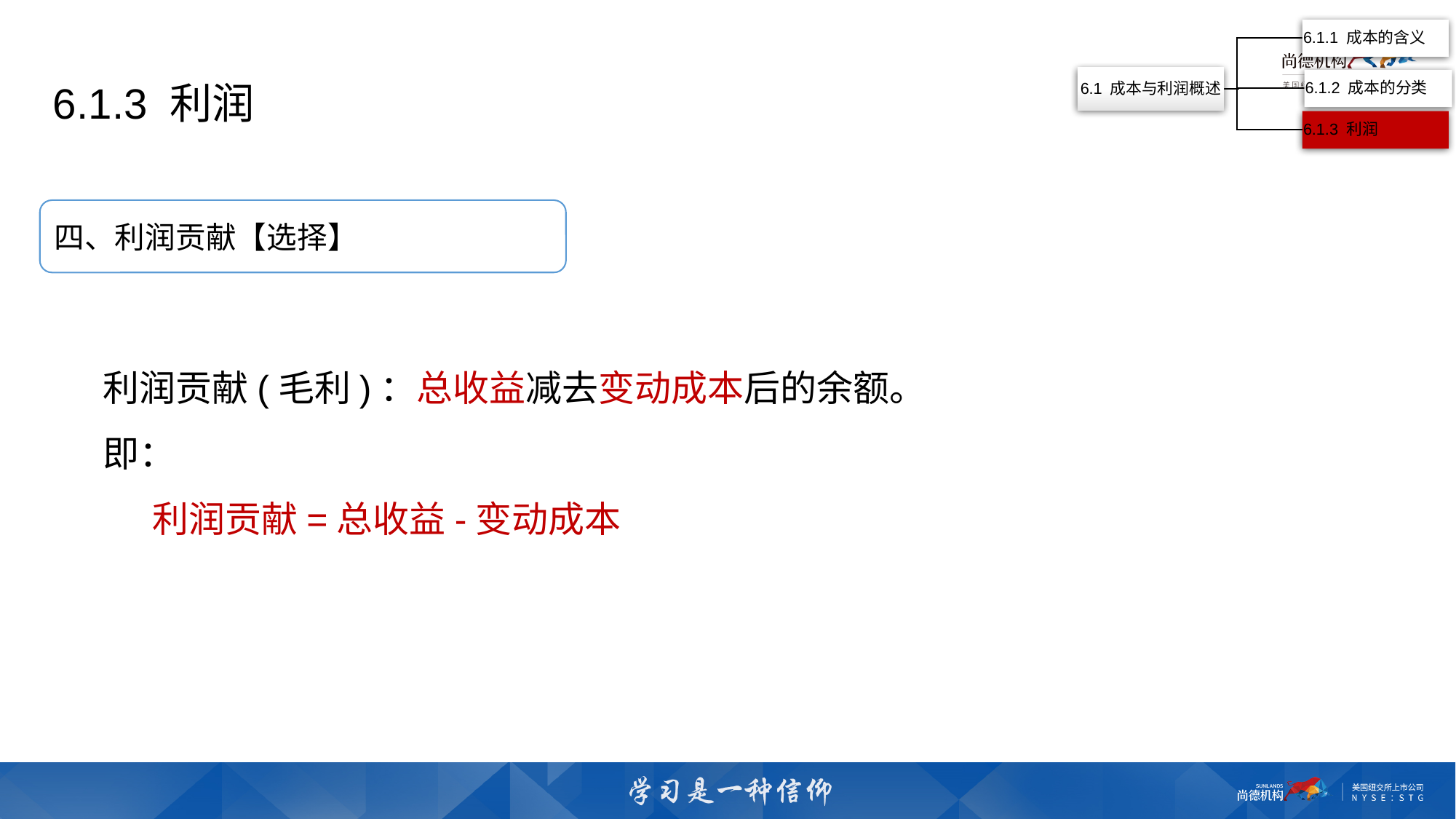

6.1 成本与利润概述
6.1.1 成本的含义
6.1.2 成本的分类
6.1.3 利润
6.1.3 利润
四、利润贡献【选择】
利润贡献(毛利)：总收益减去变动成本后的余额。
即：
     利润贡献=总收益-变动成本